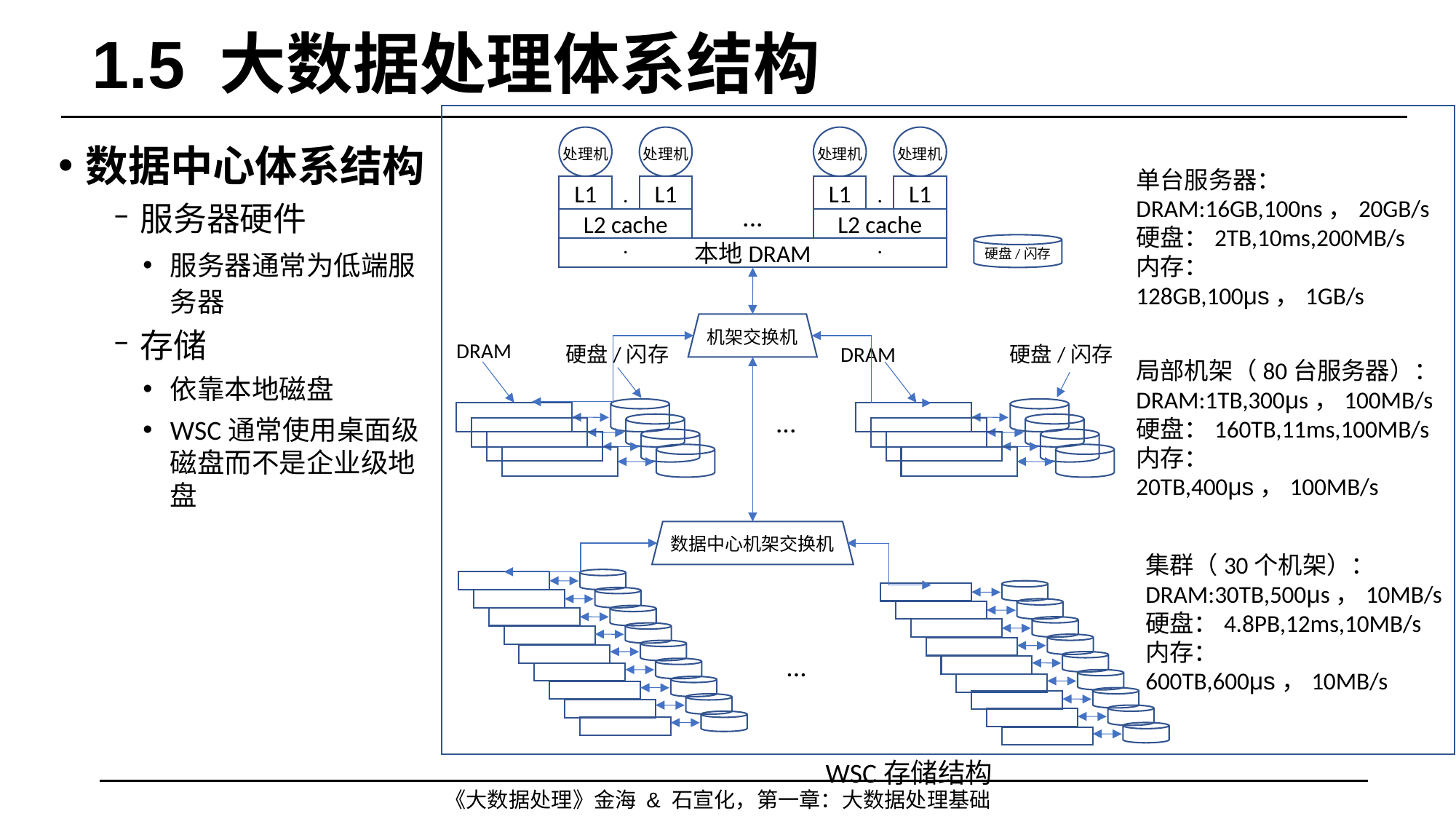

# 1.5 大数据处理体系结构

L1
处理机
L1
...
L2 cache

L1
处理机
L1
...
L2 cache
处理机
处理机
...
本地DRAM
硬盘/闪存
机架交换机
DRAM
硬盘/闪存
DRAM
硬盘/闪存

...
数据中心机架交换机

...
单台服务器：
DRAM:16GB,100ns，20GB/s
硬盘：2TB,10ms,200MB/s
内存：128GB,100μs，1GB/s
局部机架（80台服务器）：
DRAM:1TB,300μs，100MB/s
硬盘：160TB,11ms,100MB/s
内存：20TB,400μs，100MB/s
集群（30个机架）：
DRAM:30TB,500μs，10MB/s
硬盘：4.8PB,12ms,10MB/s
内存：600TB,600μs，10MB/s
数据中心体系结构
服务器硬件
服务器通常为低端服务器
存储
依靠本地磁盘
WSC通常使用桌面级磁盘而不是企业级地盘
WSC存储结构